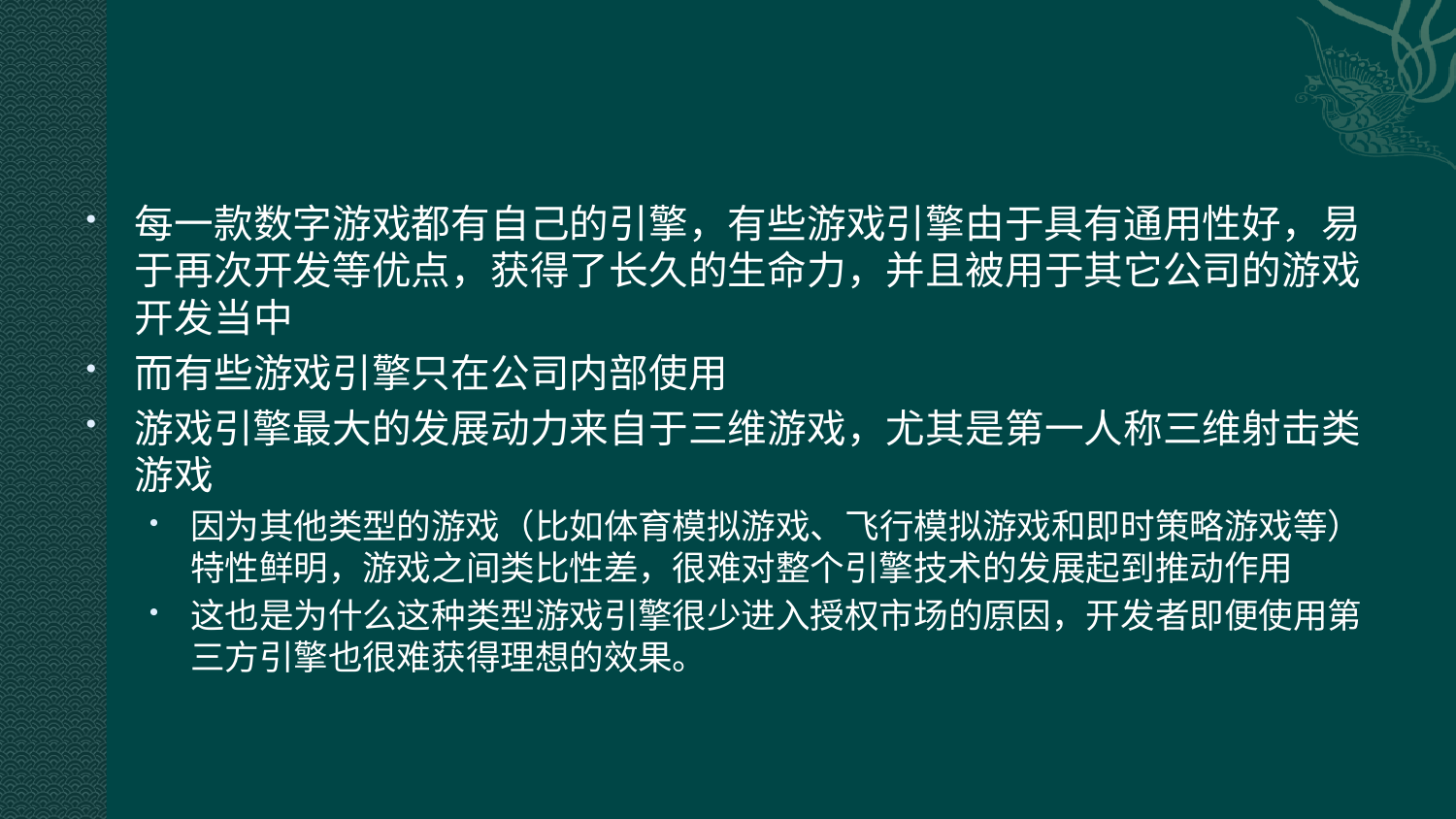

#
每一款数字游戏都有自己的引擎，有些游戏引擎由于具有通用性好，易于再次开发等优点，获得了长久的生命力，并且被用于其它公司的游戏开发当中
而有些游戏引擎只在公司内部使用
游戏引擎最大的发展动力来自于三维游戏，尤其是第一人称三维射击类游戏
因为其他类型的游戏（比如体育模拟游戏、飞行模拟游戏和即时策略游戏等）特性鲜明，游戏之间类比性差，很难对整个引擎技术的发展起到推动作用
这也是为什么这种类型游戏引擎很少进入授权市场的原因，开发者即便使用第三方引擎也很难获得理想的效果。